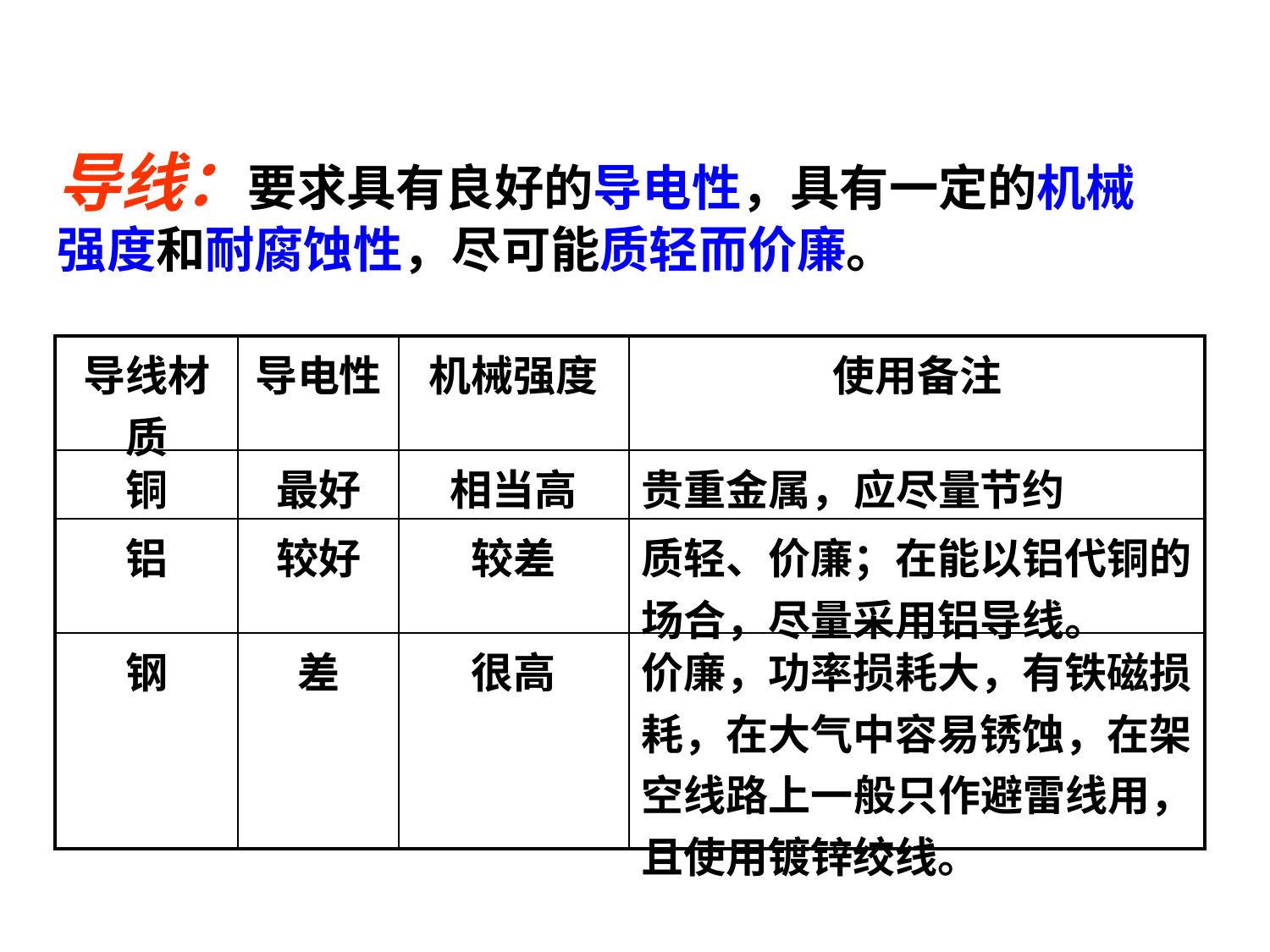

导线：要求具有良好的导电性，具有一定的机械强度和耐腐蚀性，尽可能质轻而价廉。
| 导线材质 | 导电性 | 机械强度 | 使用备注 |
| --- | --- | --- | --- |
| 铜 | 最好 | 相当高 | 贵重金属，应尽量节约 |
| 铝 | 较好 | 较差 | 质轻、价廉；在能以铝代铜的场合，尽量采用铝导线。 |
| 钢 | 差 | 很高 | 价廉，功率损耗大，有铁磁损耗，在大气中容易锈蚀，在架空线路上一般只作避雷线用，且使用镀锌绞线。 |